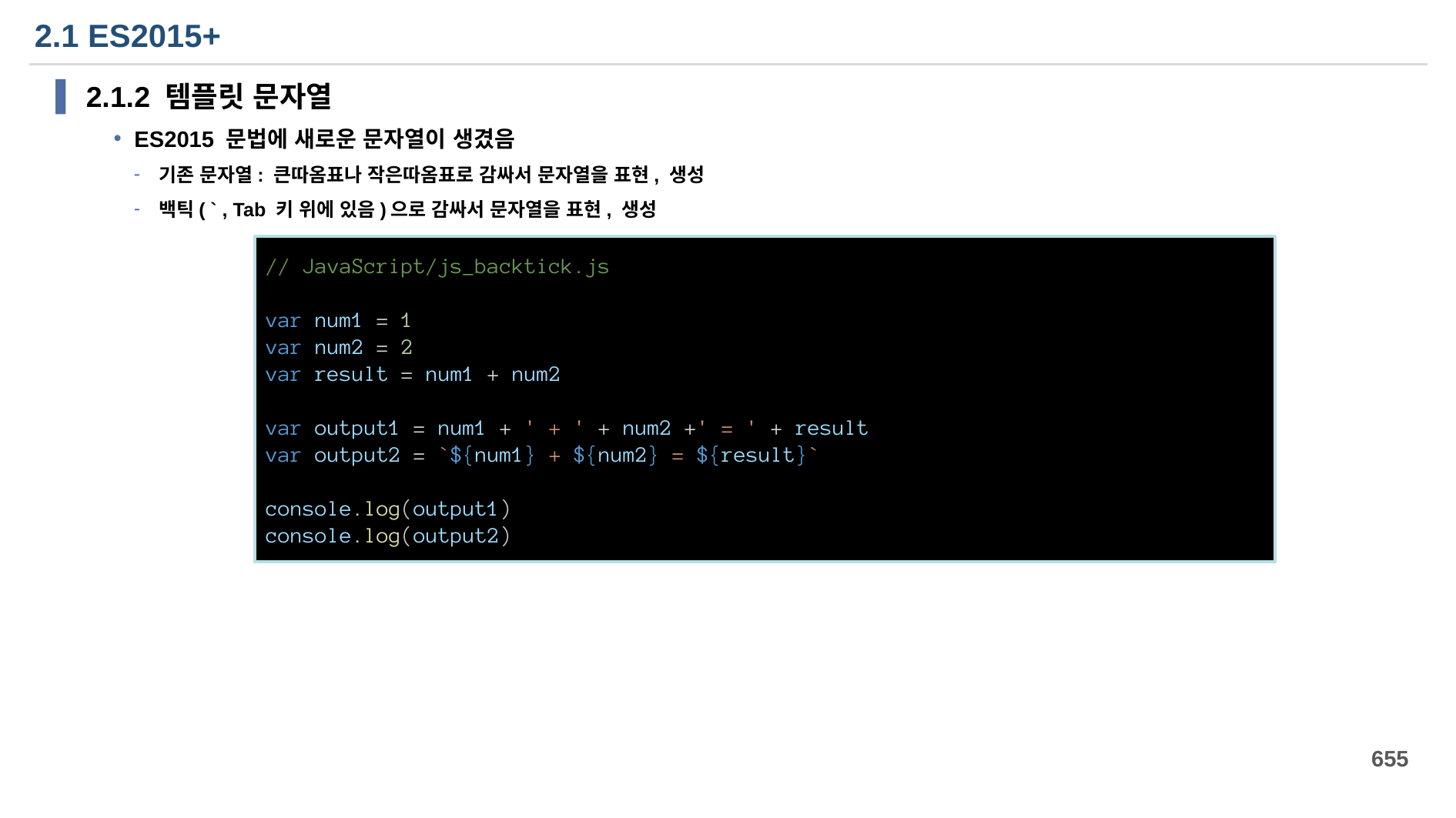

# 2.1 ES2015+
2.1.2 템플릿 문자열
ES2015 문법에 새로운 문자열이 생겼음
기존 문자열: 큰따옴표나 작은따옴표로 감싸서 문자열을 표현, 생성
백틱( ` , Tab 키 위에 있음)으로 감싸서 문자열을 표현, 생성

// JavaScript/js_backtick.js
var num1 = 1
var num2 = 2
var result = num1 + num2
var output1 = num1 + ' + ' + num2 +' = ' + result
var output2 = `${num1} + ${num2} = ${result}`
console.log(output1)
console.log(output2)
655